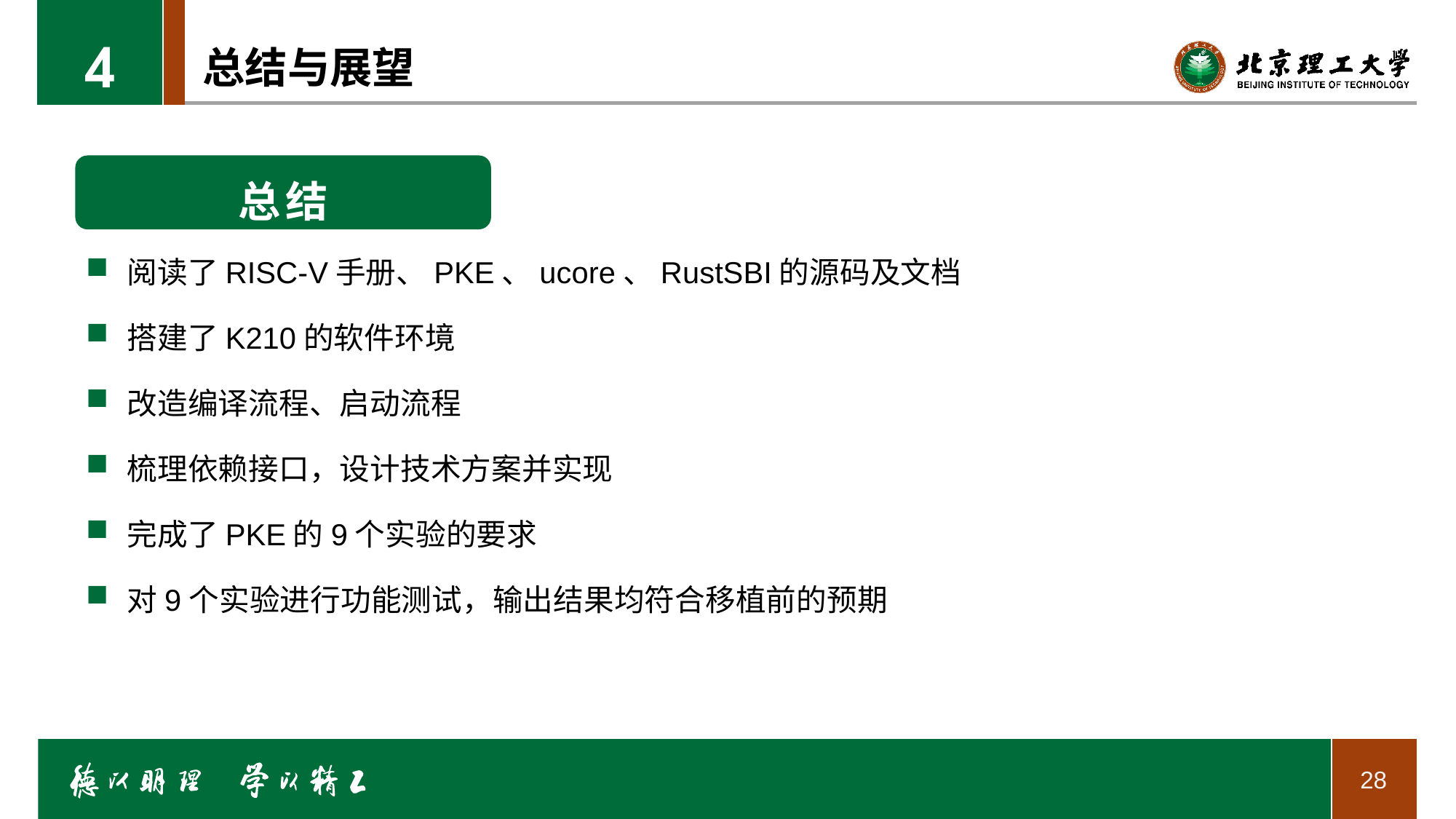

4
# 总结与展望
总结
阅读了RISC-V手册、PKE、ucore、RustSBI的源码及文档
搭建了K210的软件环境
改造编译流程、启动流程
梳理依赖接口，设计技术方案并实现
完成了PKE的9个实验的要求
对9个实验进行功能测试，输出结果均符合移植前的预期